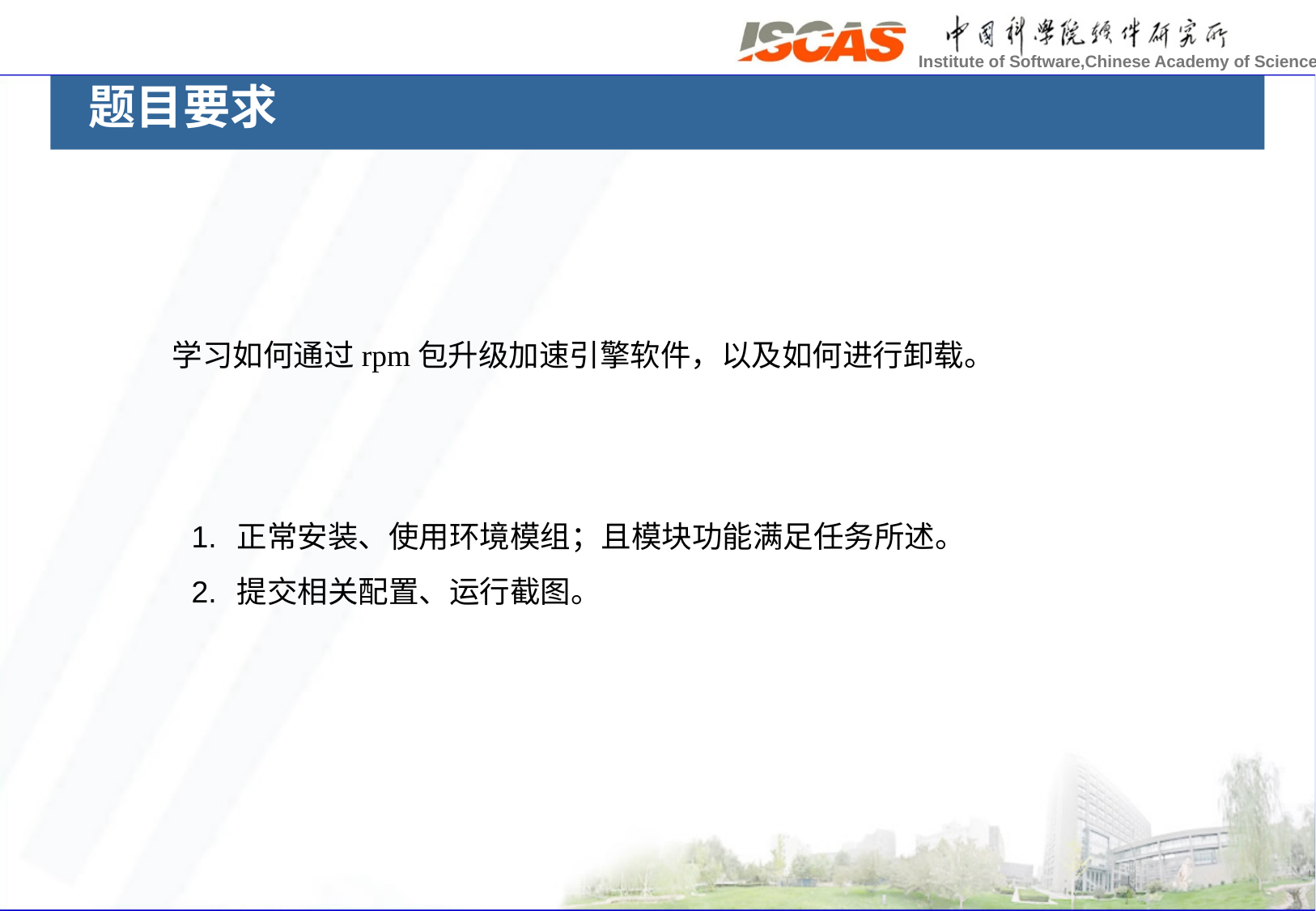

题目要求
学习如何通过rpm包升级加速引擎软件，以及如何进行卸载。
正常安装、使用环境模组；且模块功能满足任务所述。
提交相关配置、运行截图。